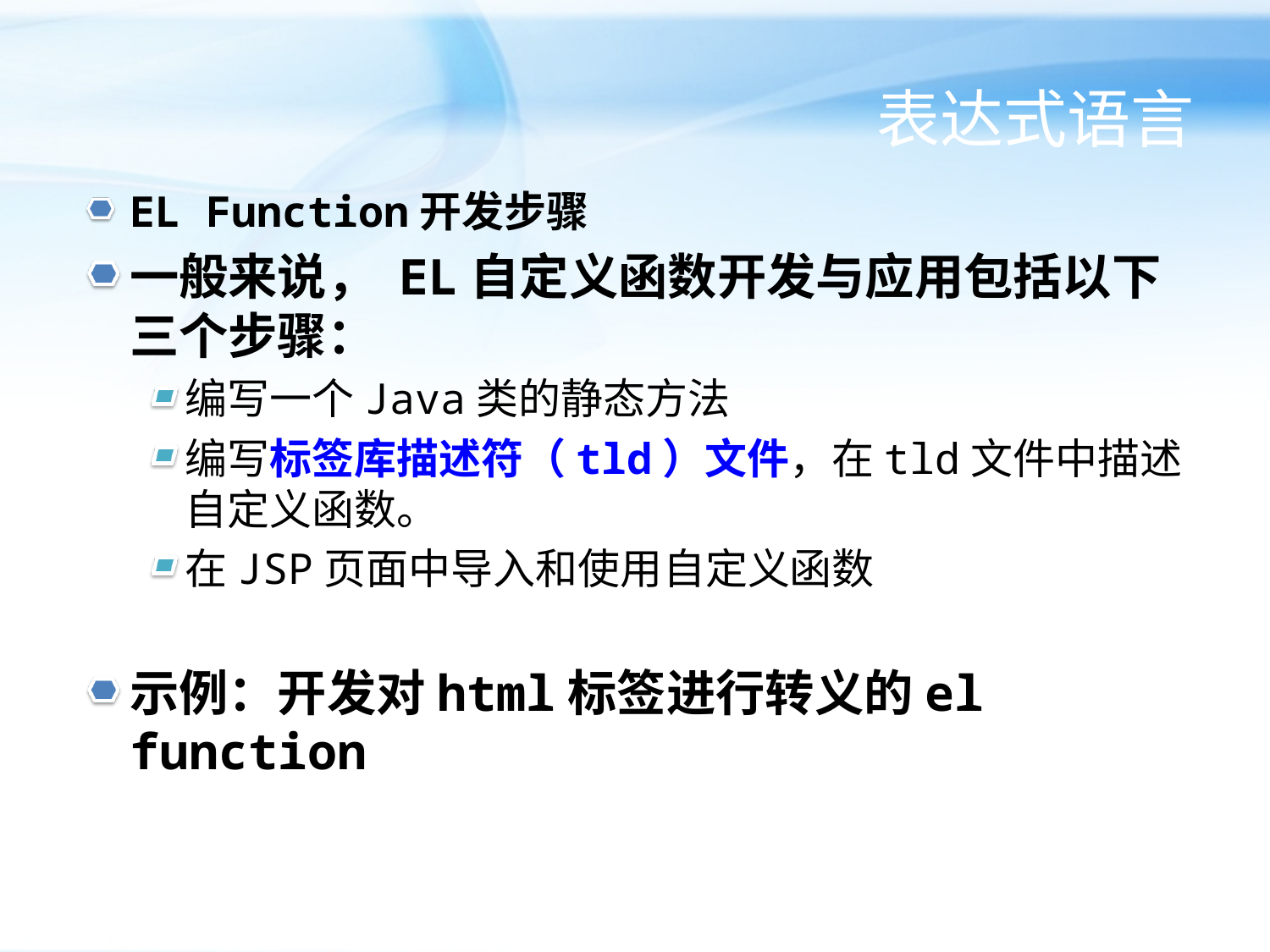

# 表达式语言
EL Function开发步骤
一般来说， EL自定义函数开发与应用包括以下三个步骤：
编写一个Java类的静态方法
编写标签库描述符（tld）文件，在tld文件中描述自定义函数。
在JSP页面中导入和使用自定义函数

示例：开发对html标签进行转义的el function